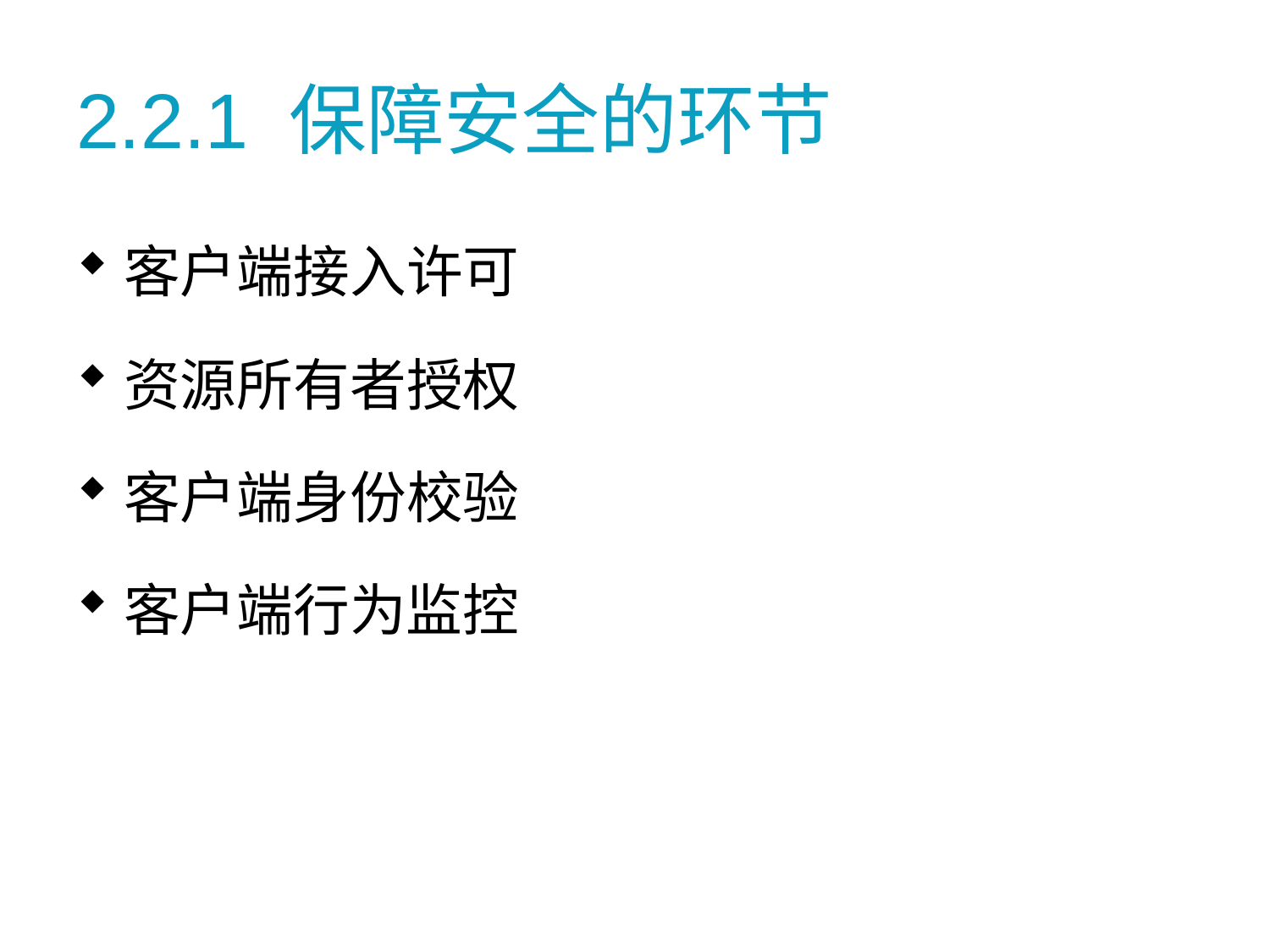

# 2.2.1 保障安全的环节
客户端接入许可
资源所有者授权
客户端身份校验
客户端行为监控